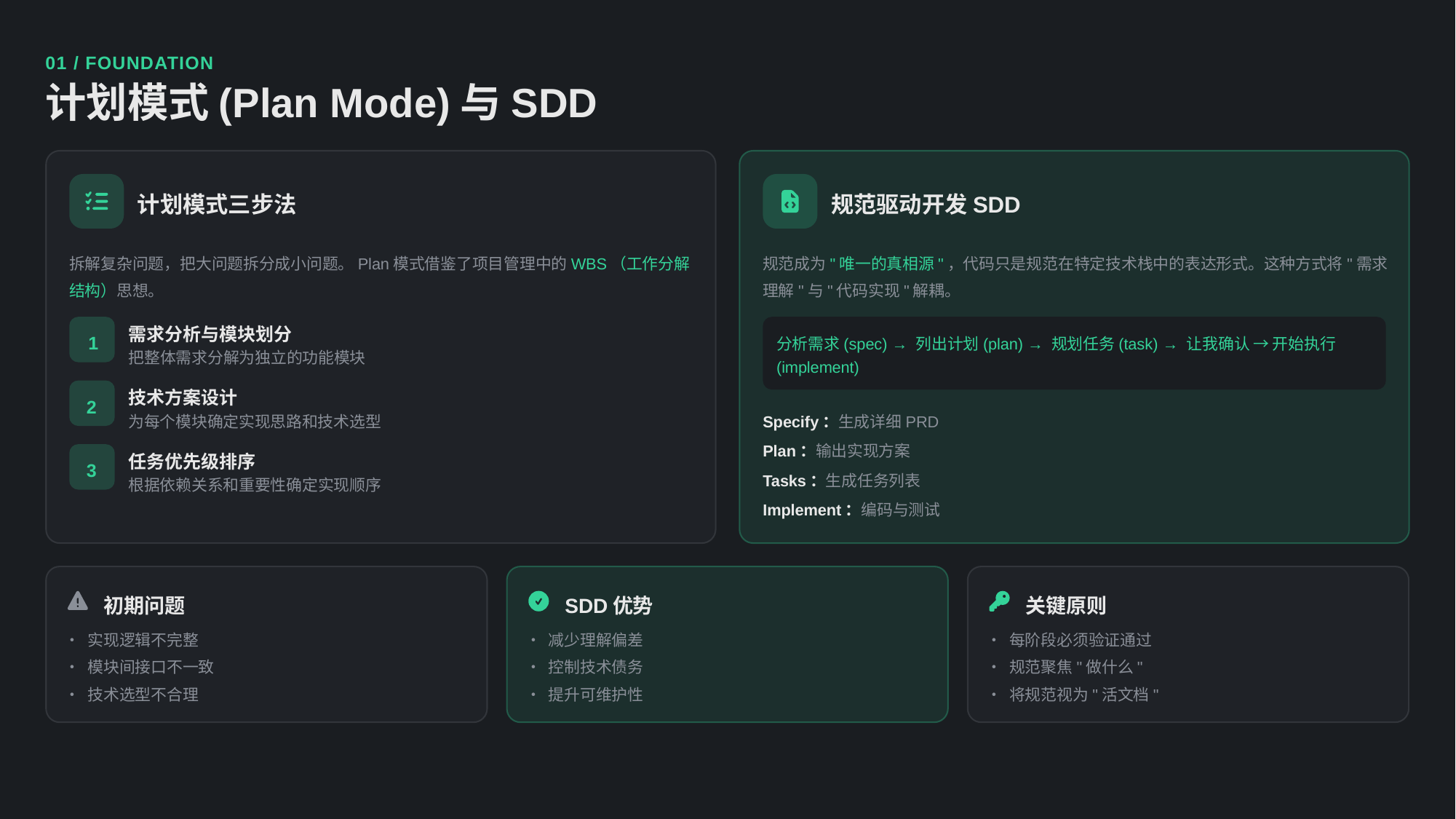

01 / FOUNDATION
计划模式(Plan Mode)与SDD

计划模式三步法
规范驱动开发SDD

拆解复杂问题，把大问题拆分成小问题。Plan模式借鉴了项目管理中的WBS（工作分解结构）思想。
规范成为"唯一的真相源"，代码只是规范在特定技术栈中的表达形式。这种方式将"需求理解"与"代码实现"解耦。

需求分析与模块划分

1
分析需求(spec) → 列出计划(plan) → 规划任务(task) → 让我确认 → 开始执行(implement)
把整体需求分解为独立的功能模块

技术方案设计
2
为每个模块确定实现思路和技术选型
Specify：生成详细PRD
Plan：输出实现方案

任务优先级排序
3
Tasks：生成任务列表
根据依赖关系和重要性确定实现顺序
Implement：编码与测试

初期问题
SDD优势
关键原则

• 实现逻辑不完整
• 减少理解偏差
• 每阶段必须验证通过
• 模块间接口不一致
• 控制技术债务
• 规范聚焦"做什么"
• 技术选型不合理
• 提升可维护性
• 将规范视为"活文档"